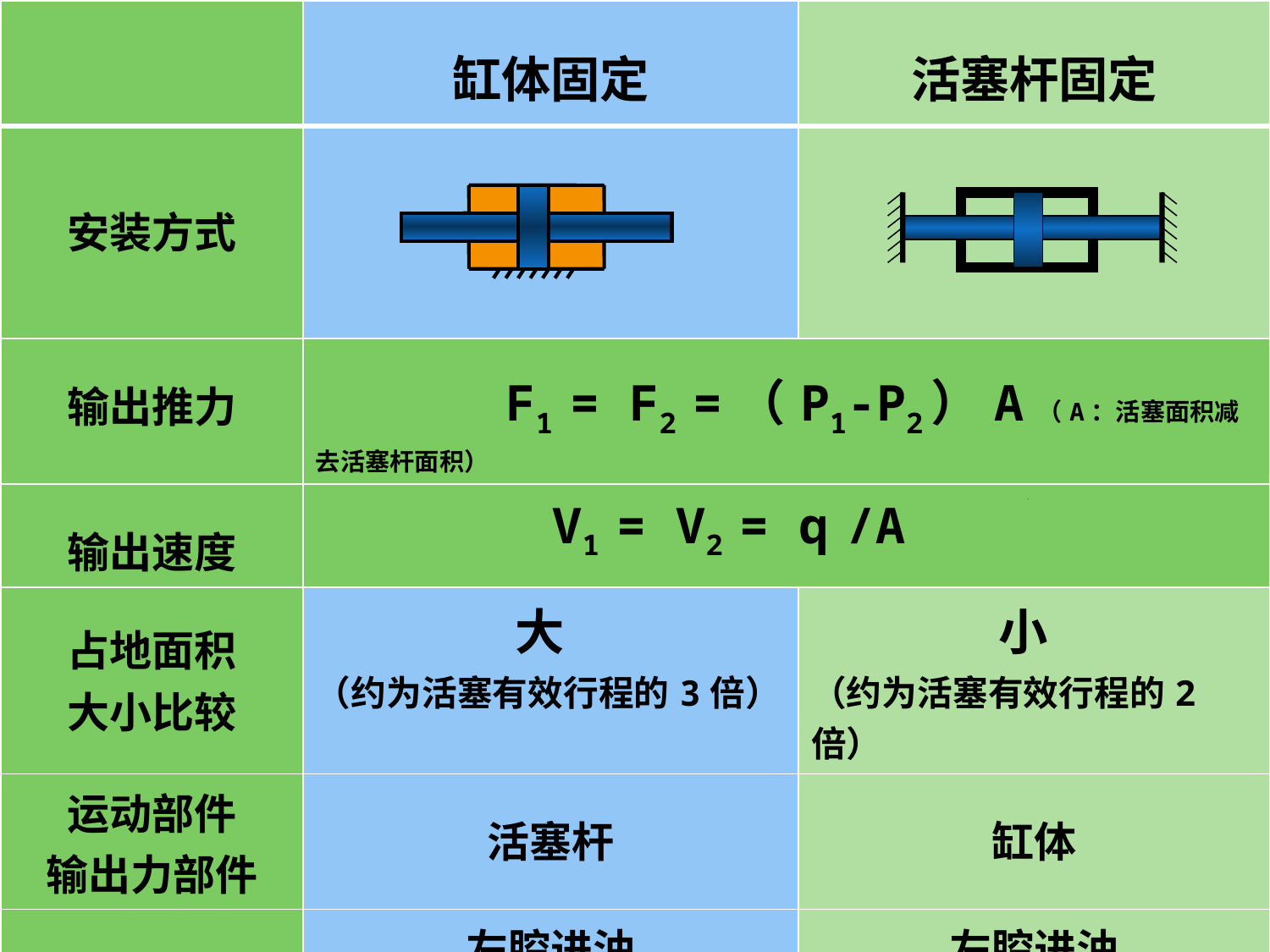

|  | 缸体固定 | 活塞杆固定 |
| --- | --- | --- |
| 安装方式 |  |  |
| 输出推力 | F1 = F2 =（P1-P2）A（A：活塞面积减去活塞杆面积） |  |
| 输出速度 | V1 = V2 = q /A |  |
| 占地面积 大小比较 | 大 （约为活塞有效行程的3倍） | 小 （约为活塞有效行程的2倍） |
| 运动部件 输出力部件 | 活塞杆 | 缸体 |
| 运动方向 | 左腔进油 活塞杆向右运动 | 左腔进油 缸体向左运动 |

d